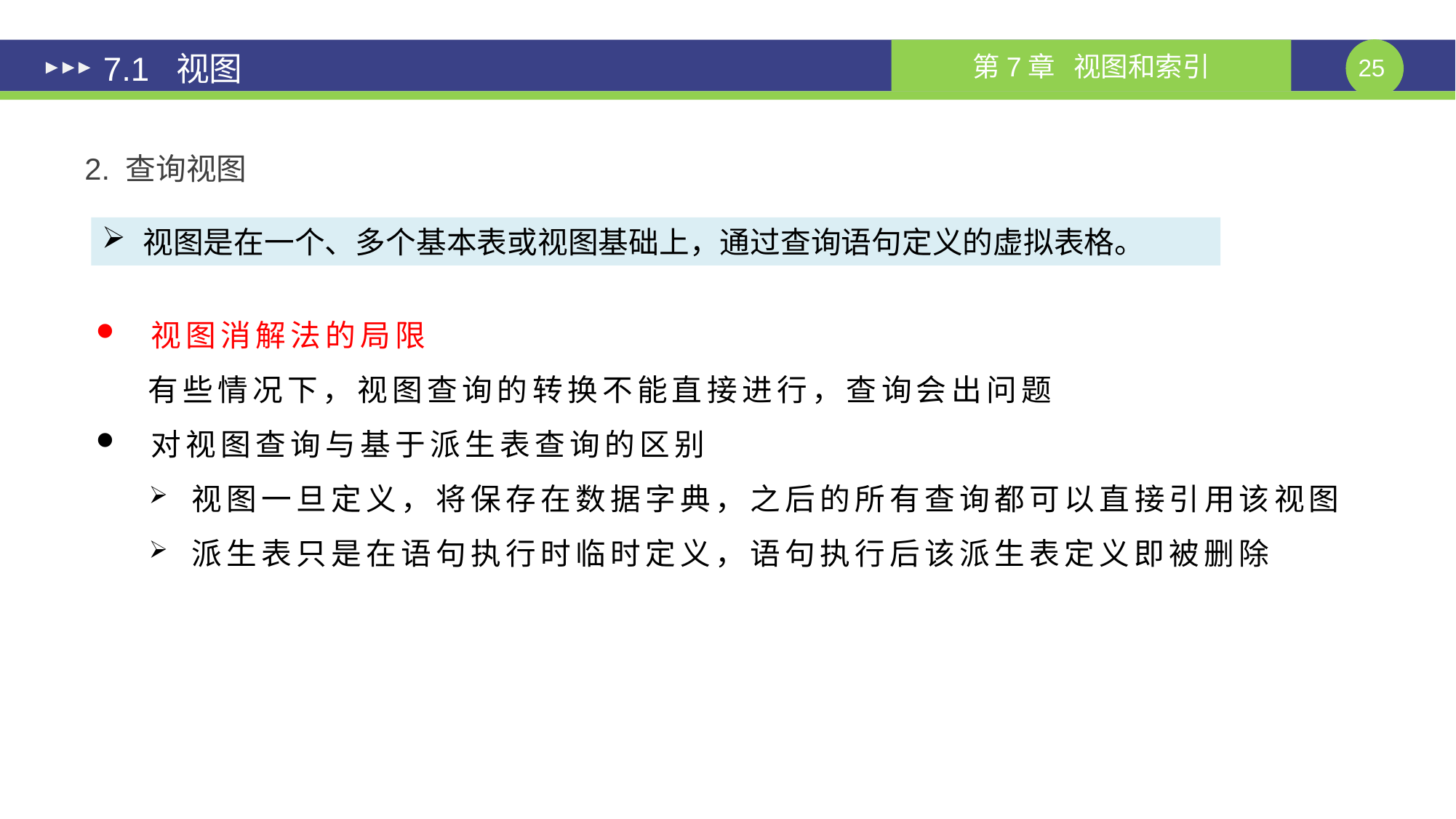

7.1  视图
2. 查询视图
视图是在一个、多个基本表或视图基础上，通过查询语句定义的虚拟表格。
视图消解法的局限
    有些情况下，视图查询的转换不能直接进行，查询会出问题
对视图查询与基于派生表查询的区别
视图一旦定义，将保存在数据字典，之后的所有查询都可以直接引用该视图
派生表只是在语句执行时临时定义，语句执行后该派生表定义即被删除